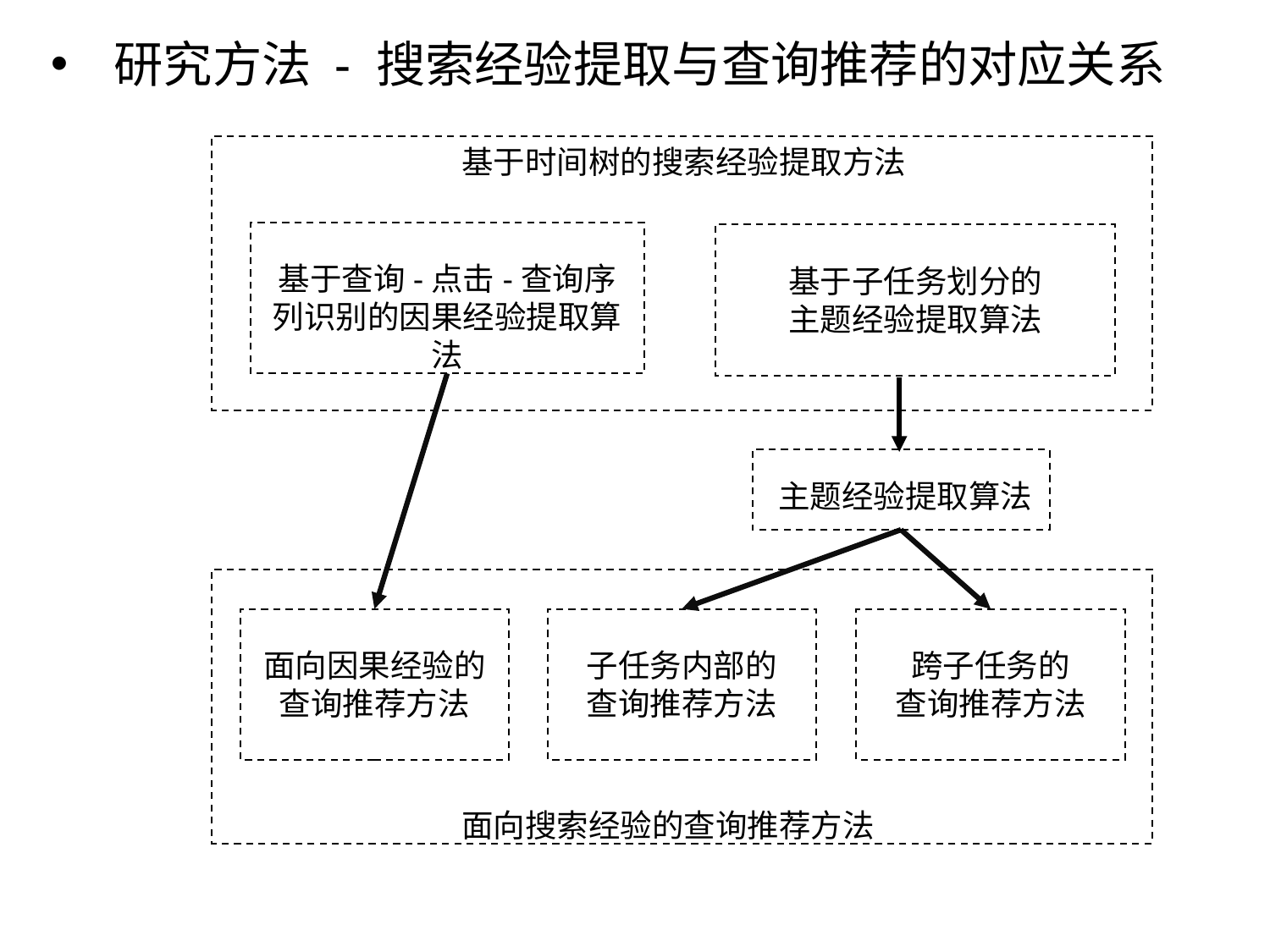

研究方法 - 搜索经验提取与查询推荐的对应关系

基于时间树的搜索经验提取方法

基于查询-点击-查询序列识别的因果经验提取算法
基于子任务划分的
主题经验提取算法

主题经验提取算法

面向因果经验的
查询推荐方法
子任务内部的
查询推荐方法
跨子任务的
查询推荐方法
面向搜索经验的查询推荐方法